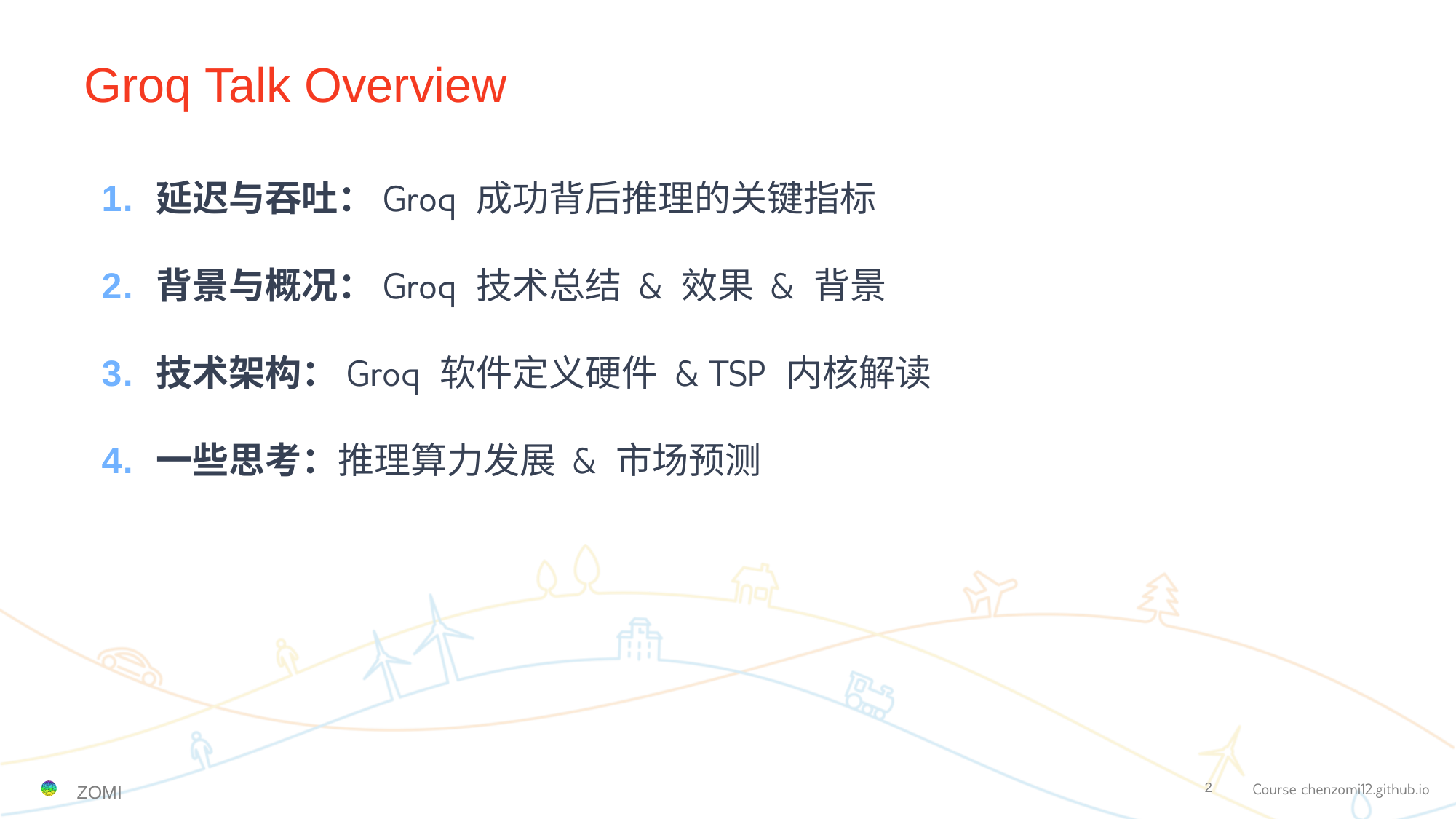

Groq Talk Overview
延迟与吞吐：Groq 成功背后推理的关键指标
背景与概况：Groq 技术总结 & 效果 & 背景
技术架构：Groq 软件定义硬件 & TSP 内核解读
一些思考：推理算力发展 & 市场预测